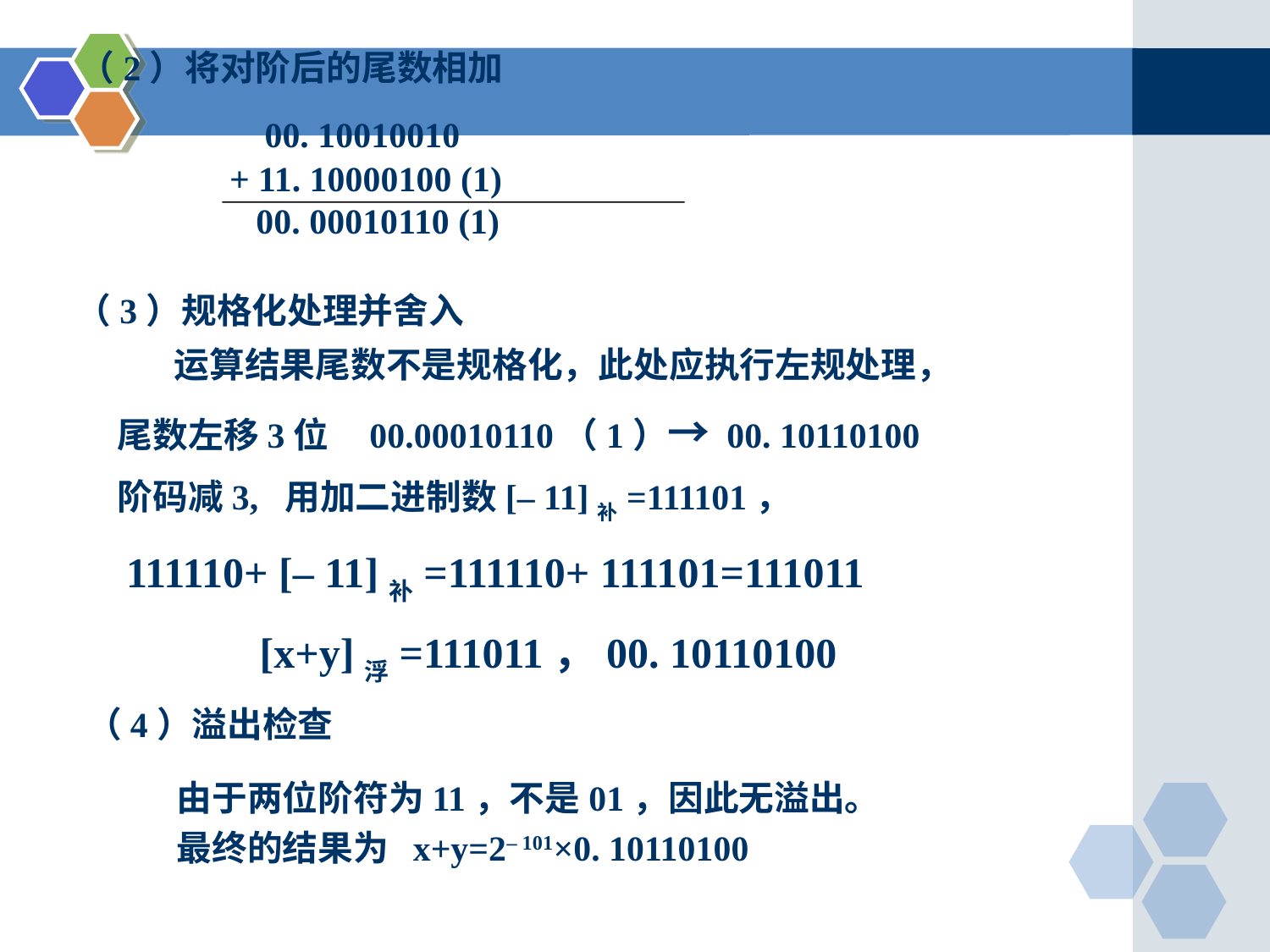

（2）将对阶后的尾数相加
     00. 10010010
  + 11. 10000100 (1)
     00. 00010110 (1)

（3）规格化处理并舍入
      运算结果尾数不是规格化，此处应执行左规处理，
尾数左移3位    00.00010110（1）→ 00. 10110100
阶码减3,  用加二进制数[– 11]补=111101，
 111110+ [– 11]补=111110+ 111101=111011
                [x+y]浮=111011，00. 10110100
（4）溢出检查
由于两位阶符为11，不是01，因此无溢出。
最终的结果为  x+y=2– 101×0. 10110100